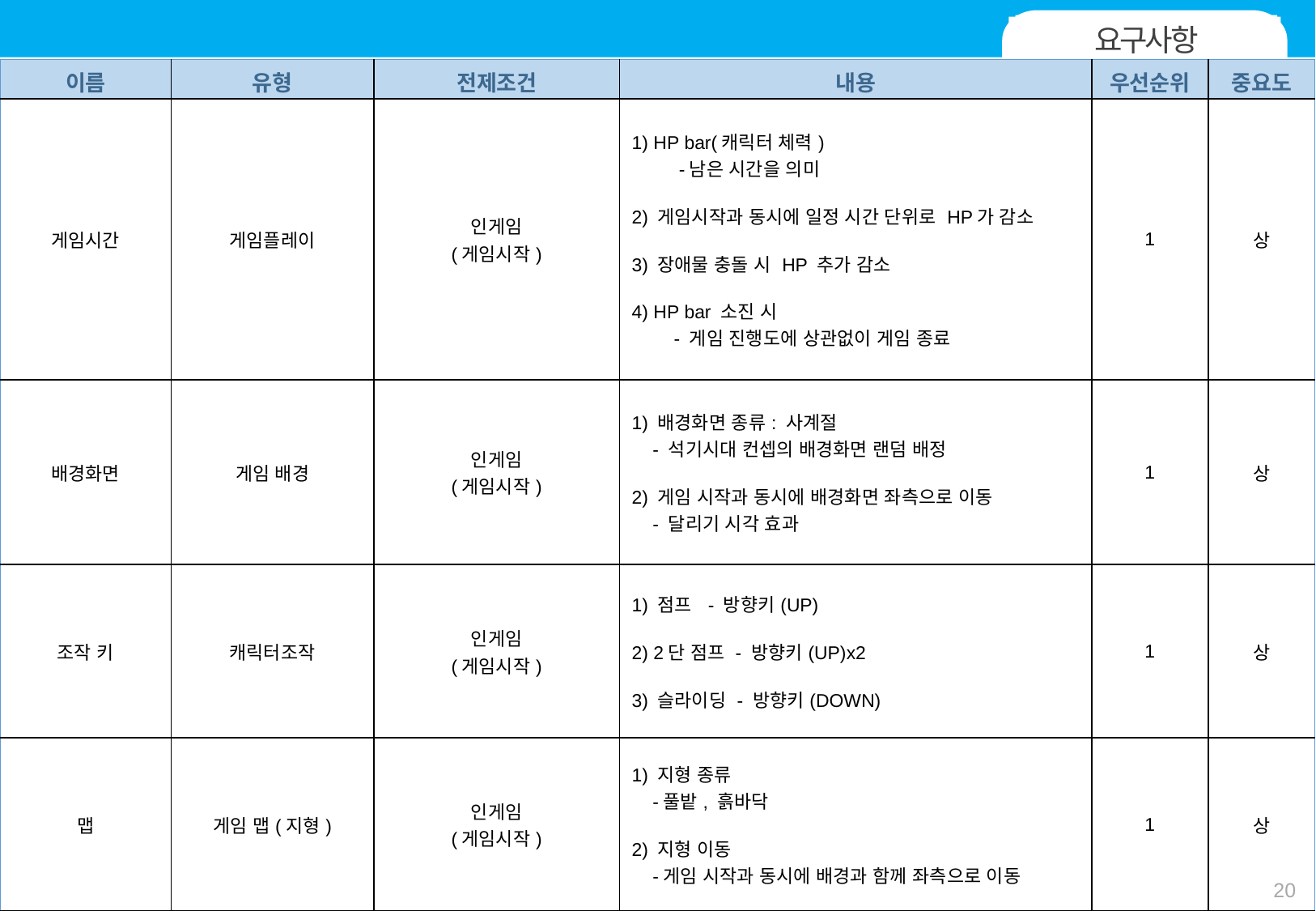

III. 요구사항 정의서
요구사항
| 이름 | 유형 | 전제조건 | 내용 | 우선순위 | 중요도 |
| --- | --- | --- | --- | --- | --- |
| 게임시간 | 게임플레이 | 인게임 (게임시작) | 1) HP bar(캐릭터 체력) -남은 시간을 의미 2) 게임시작과 동시에 일정 시간 단위로 HP가 감소 3) 장애물 충돌 시 HP 추가 감소 4) HP bar 소진 시 - 게임 진행도에 상관없이 게임 종료 | 1 | 상 |
| 배경화면 | 게임 배경 | 인게임 (게임시작) | 1) 배경화면 종류: 사계절 - 석기시대 컨셉의 배경화면 랜덤 배정 2) 게임 시작과 동시에 배경화면 좌측으로 이동 - 달리기 시각 효과 | 1 | 상 |
| 조작 키 | 캐릭터조작 | 인게임 (게임시작) | 1) 점프 - 방향키(UP) 2) 2단 점프 - 방향키(UP)x2 3) 슬라이딩 - 방향키(DOWN) | 1 | 상 |
| 맵 | 게임 맵(지형) | 인게임 (게임시작) | 1) 지형 종류 -풀밭, 흙바닥 2) 지형 이동 -게임 시작과 동시에 배경과 함께 좌측으로 이동 | 1 | 상 |
20